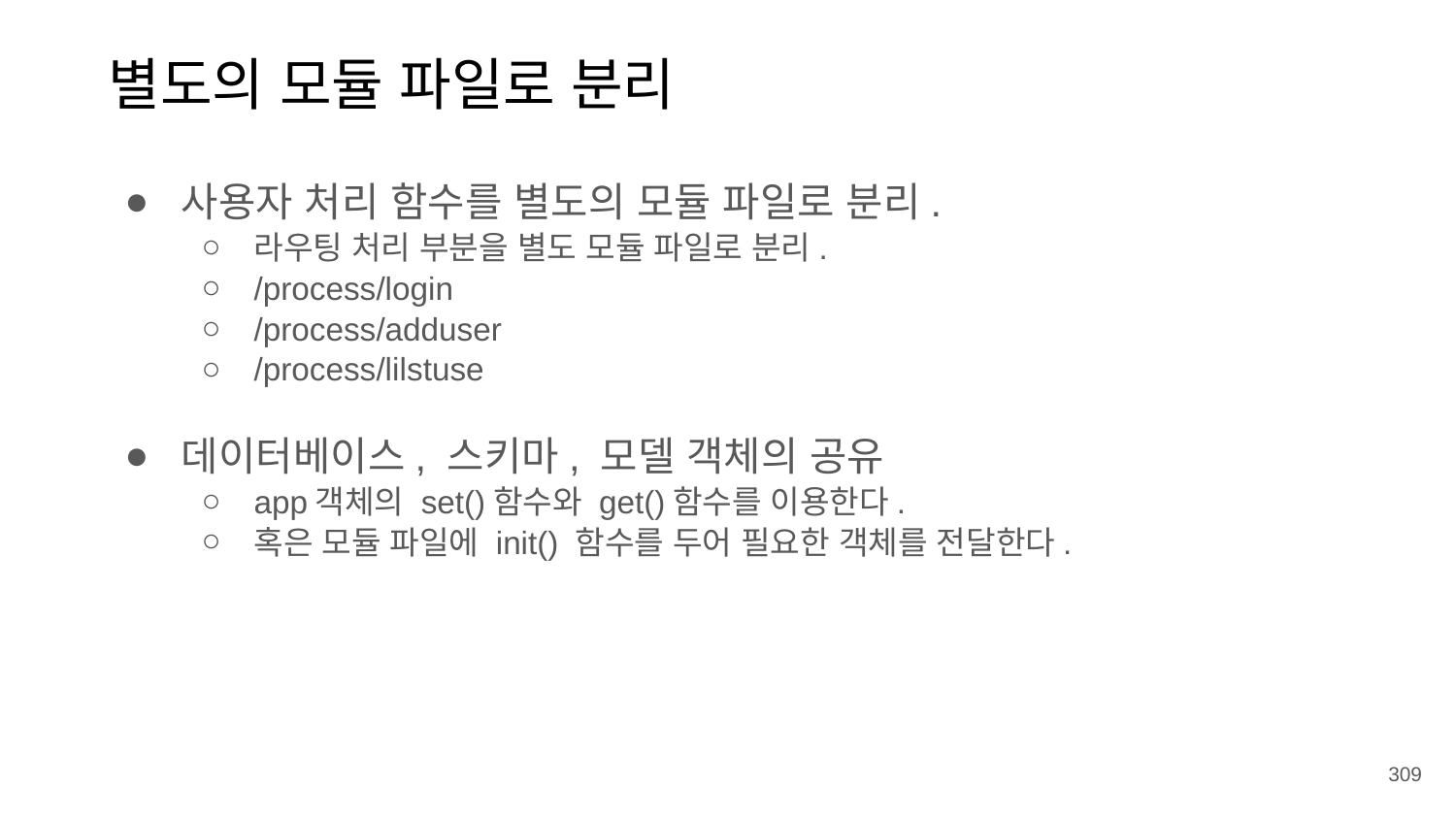

별도의 모듈 파일로 분리
사용자 처리 함수를 별도의 모듈 파일로 분리.
라우팅 처리 부분을 별도 모듈 파일로 분리.
/process/login
/process/adduser
/process/lilstuse

데이터베이스, 스키마, 모델 객체의 공유
app객체의 set()함수와 get()함수를 이용한다.
혹은 모듈 파일에 init() 함수를 두어 필요한 객체를 전달한다.
309